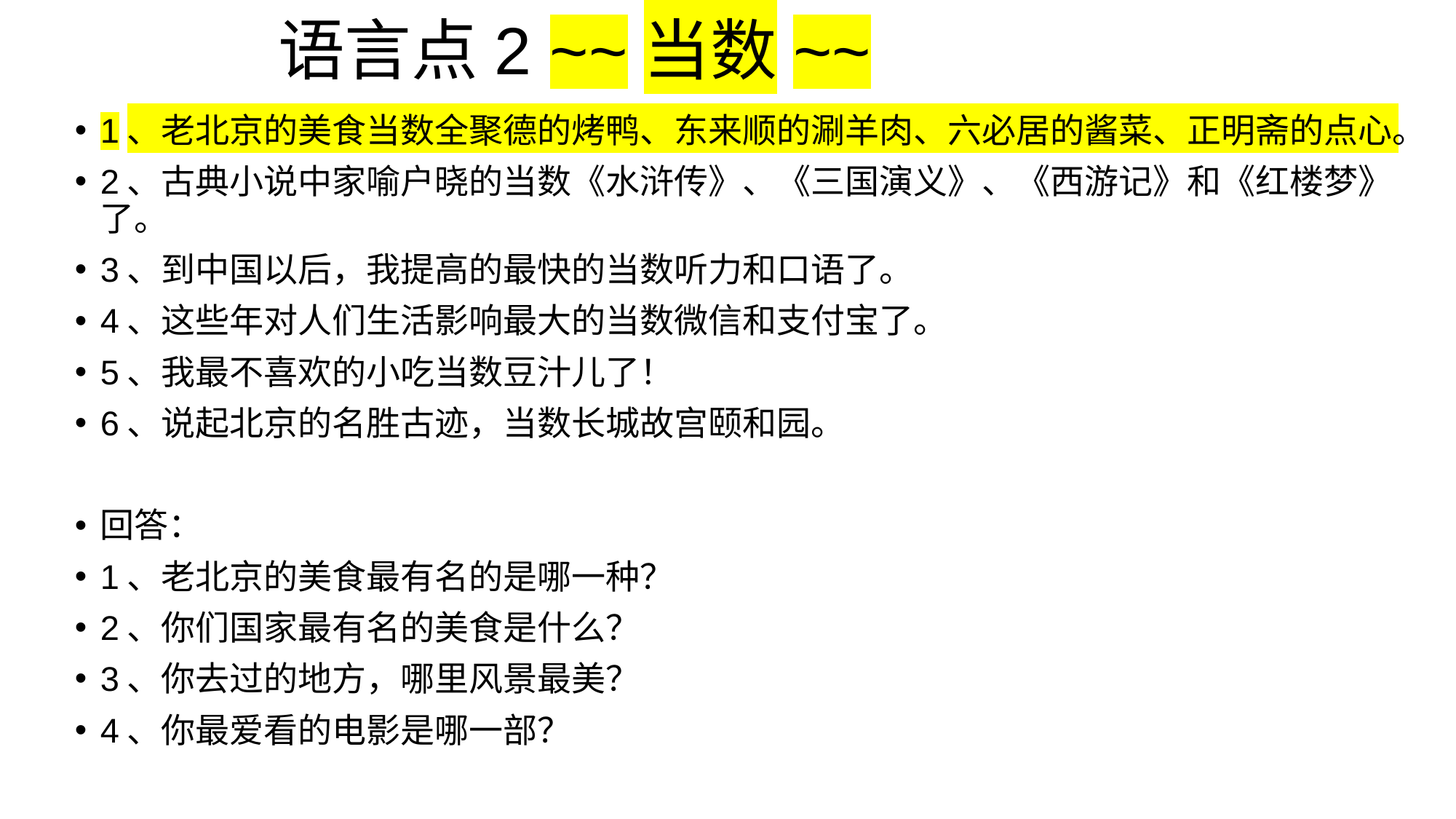

# 语言点2 ~~当数~~
1、老北京的美食当数全聚德的烤鸭、东来顺的涮羊肉、六必居的酱菜、正明斋的点心。
2、古典小说中家喻户晓的当数《水浒传》、《三国演义》、《西游记》和《红楼梦》了。
3、到中国以后，我提高的最快的当数听力和口语了。
4、这些年对人们生活影响最大的当数微信和支付宝了。
5、我最不喜欢的小吃当数豆汁儿了！
6、说起北京的名胜古迹，当数长城故宫颐和园。

回答：
1、老北京的美食最有名的是哪一种？
2、你们国家最有名的美食是什么？
3、你去过的地方，哪里风景最美？
4、你最爱看的电影是哪一部？